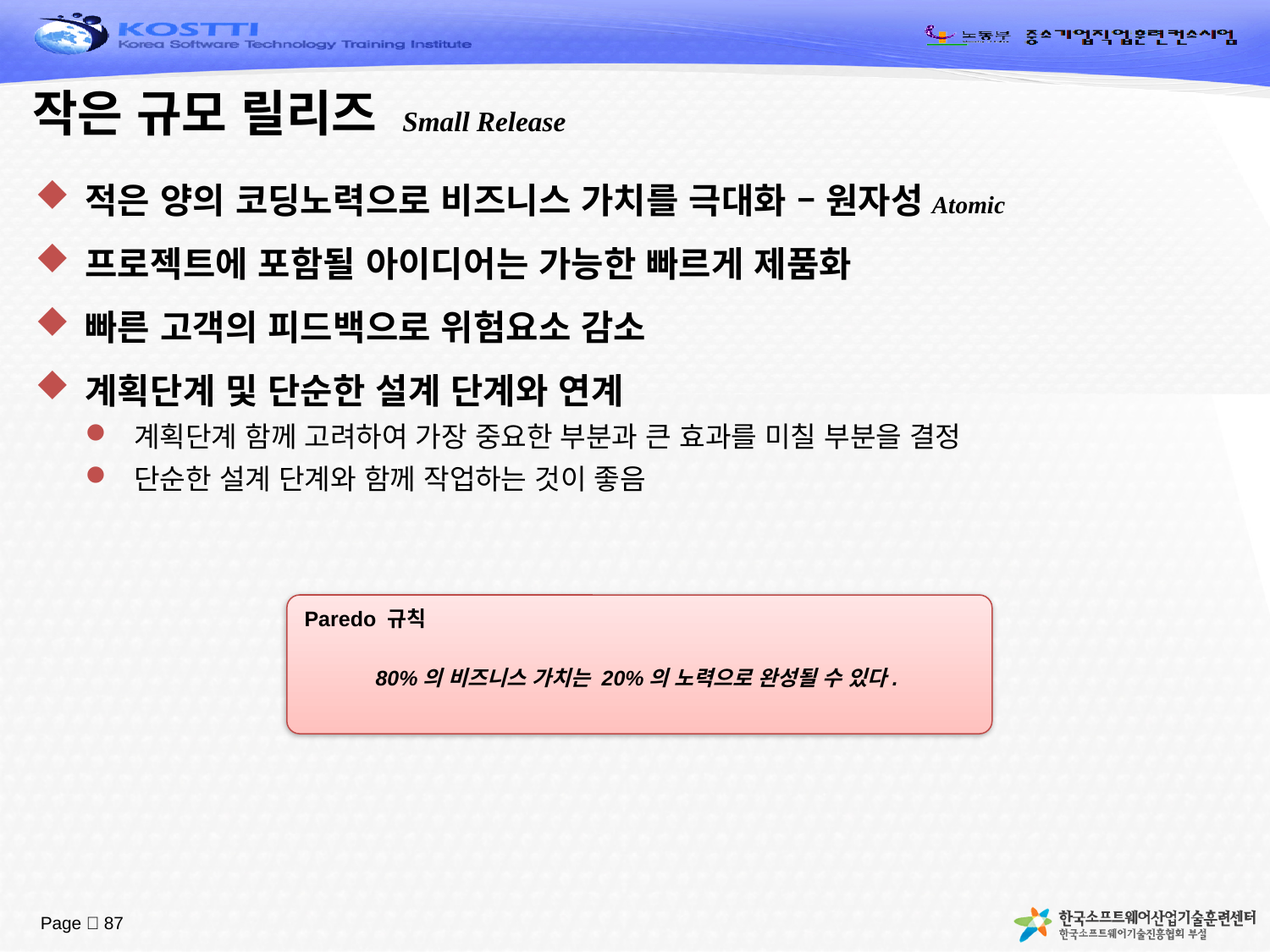

# 작은 규모 릴리즈 Small Release
적은 양의 코딩노력으로 비즈니스 가치를 극대화 – 원자성Atomic
프로젝트에 포함될 아이디어는 가능한 빠르게 제품화
빠른 고객의 피드백으로 위험요소 감소
계획단계 및 단순한 설계 단계와 연계
계획단계 함께 고려하여 가장 중요한 부분과 큰 효과를 미칠 부분을 결정
단순한 설계 단계와 함께 작업하는 것이 좋음
Paredo 규칙

            80%의 비즈니스 가치는 20%의 노력으로 완성될 수 있다.